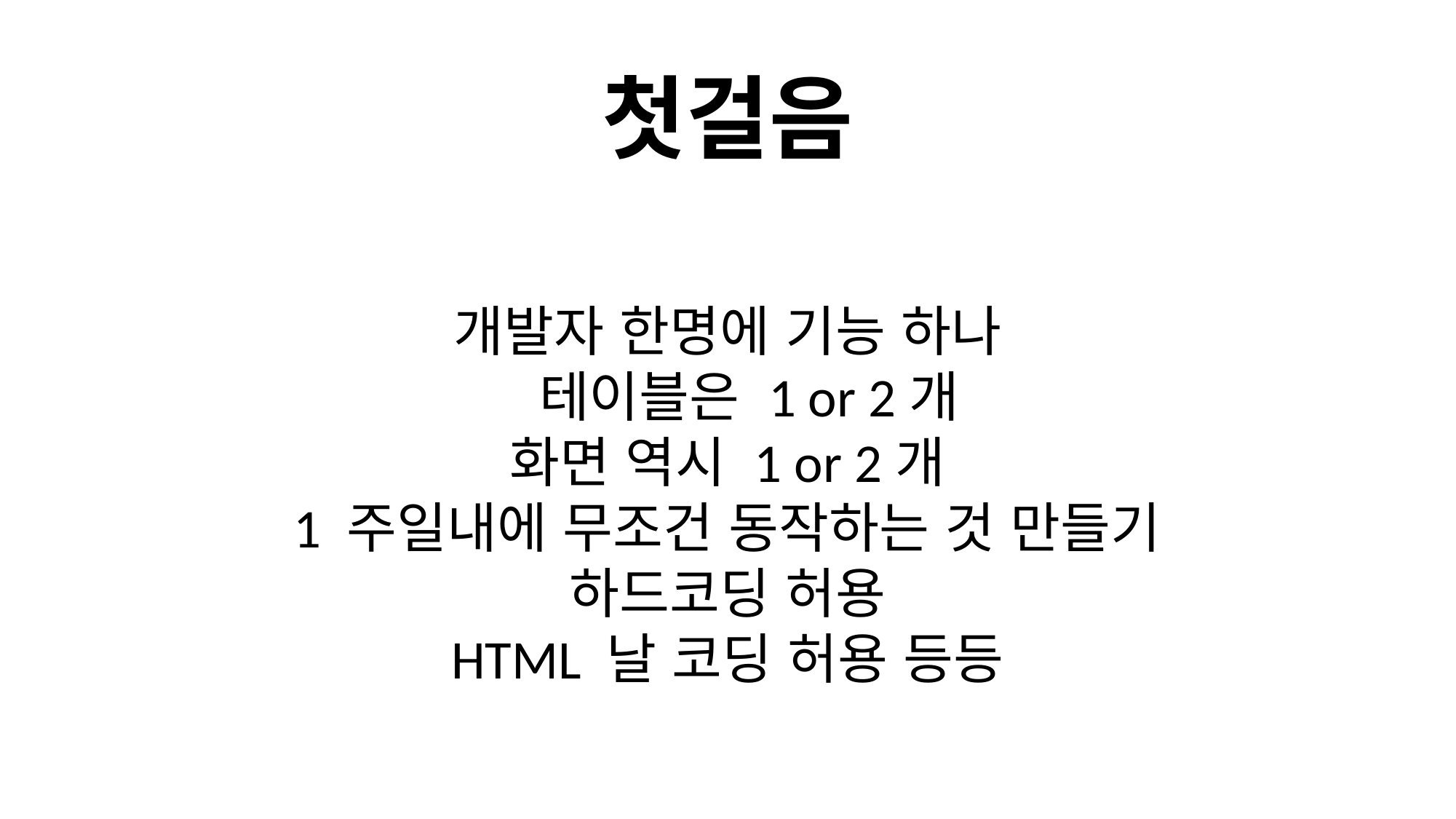

# 첫걸음
개발자 한명에 기능 하나
  테이블은 1 or 2개
화면 역시 1 or 2개
1 주일내에 무조건 동작하는 것 만들기
하드코딩 허용
HTML 날 코딩 허용 등등